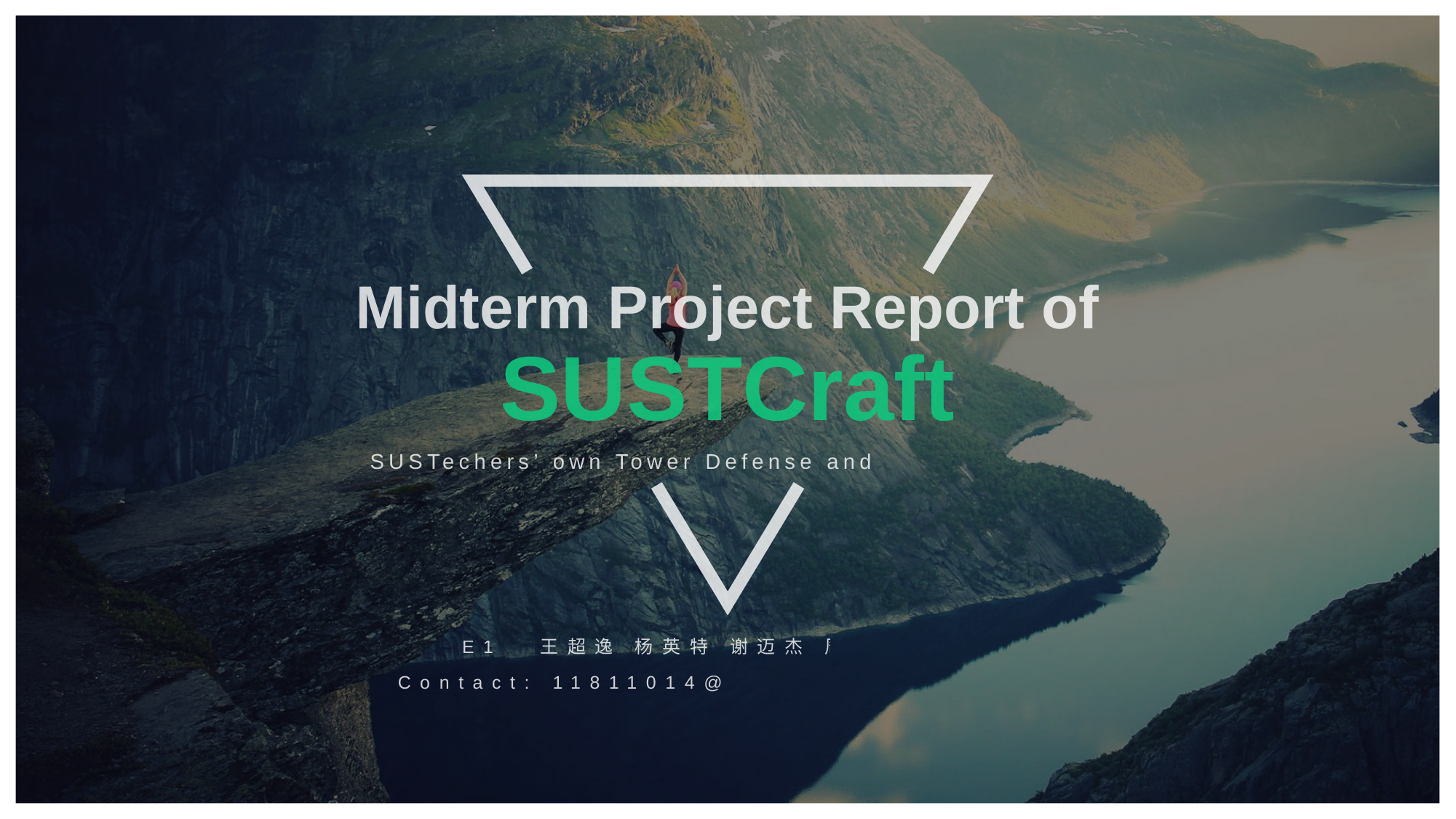

# Midterm Project Report of SUSTCraft
SUSTechers’ own Tower Defense and Strategy Game
E10 王超逸 杨英特 谢迈杰 周子越 张一驰
Contact: 11811014@mail.sustech.edu.cn